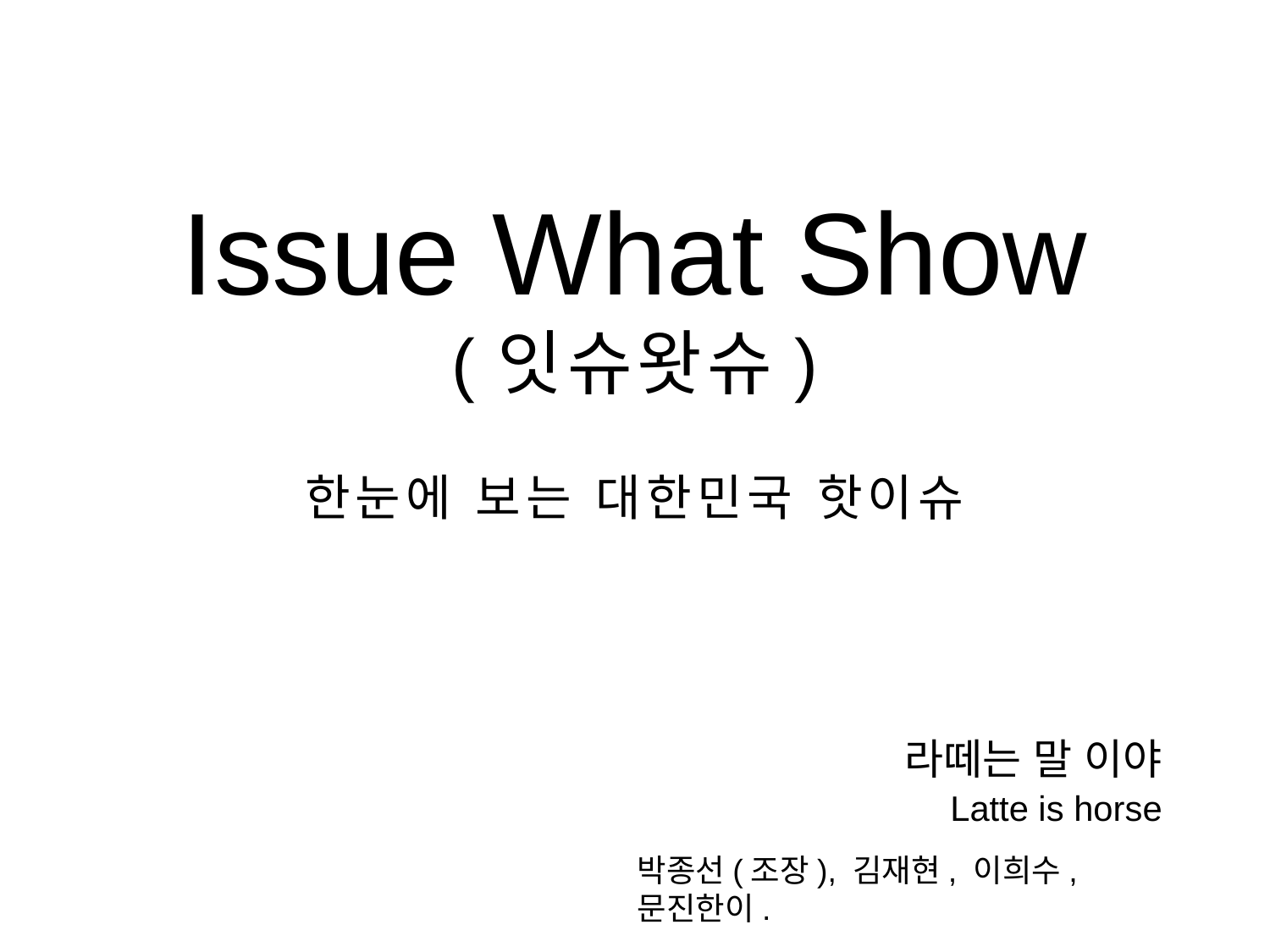

Issue What Show
(잇슈왓슈)
# 한눈에 보는 대한민국 핫이슈
라떼는 말 이야
Latte is horse

박종선(조장), 김재현, 이희수, 문진한이.